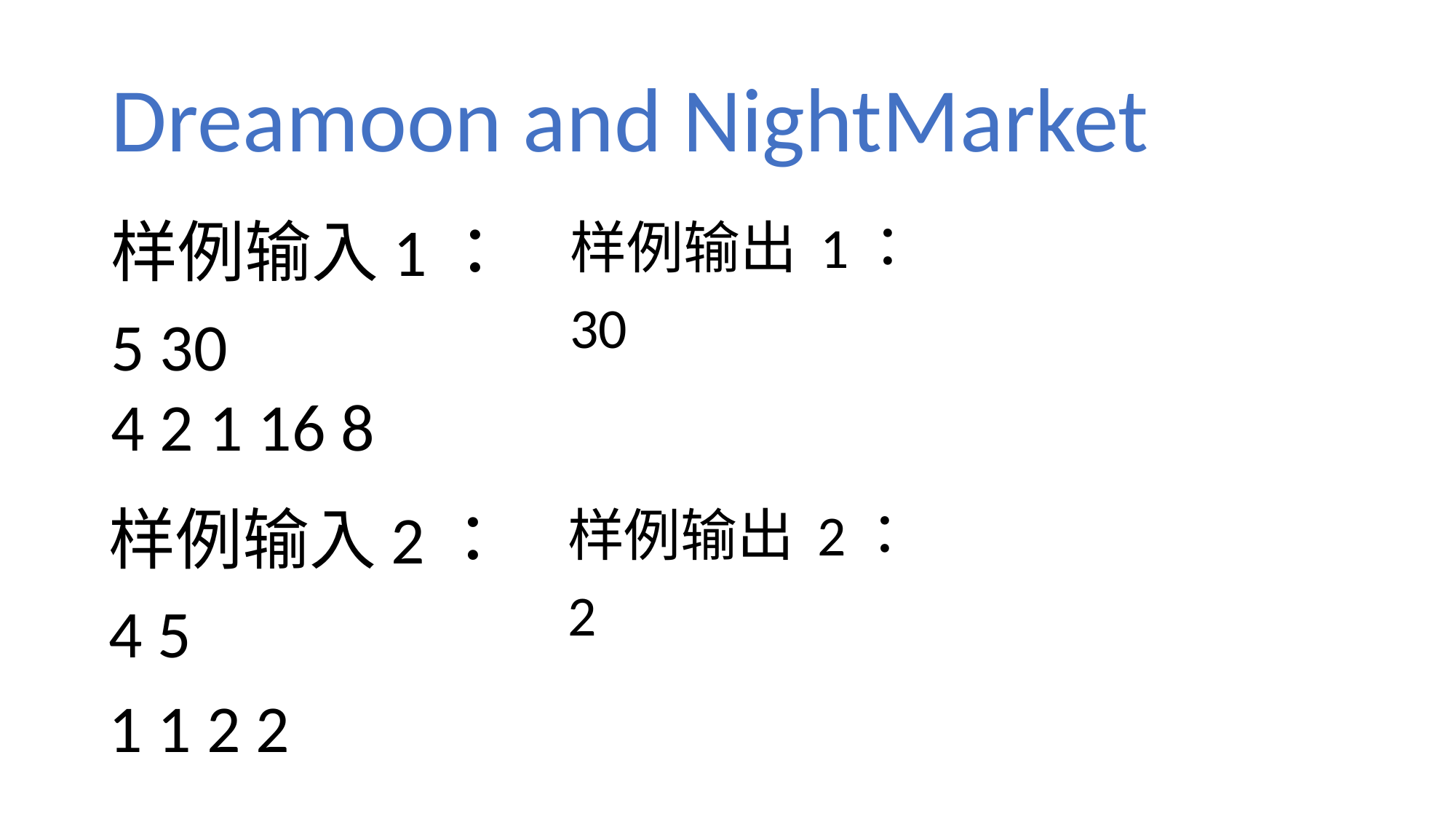

# Dreamoon and NightMarket
样例输入1：
5 30
4 2 1 16 8
样例输出 1：
30
样例输入2：
4 5
1 1 2 2
样例输出 2：
2